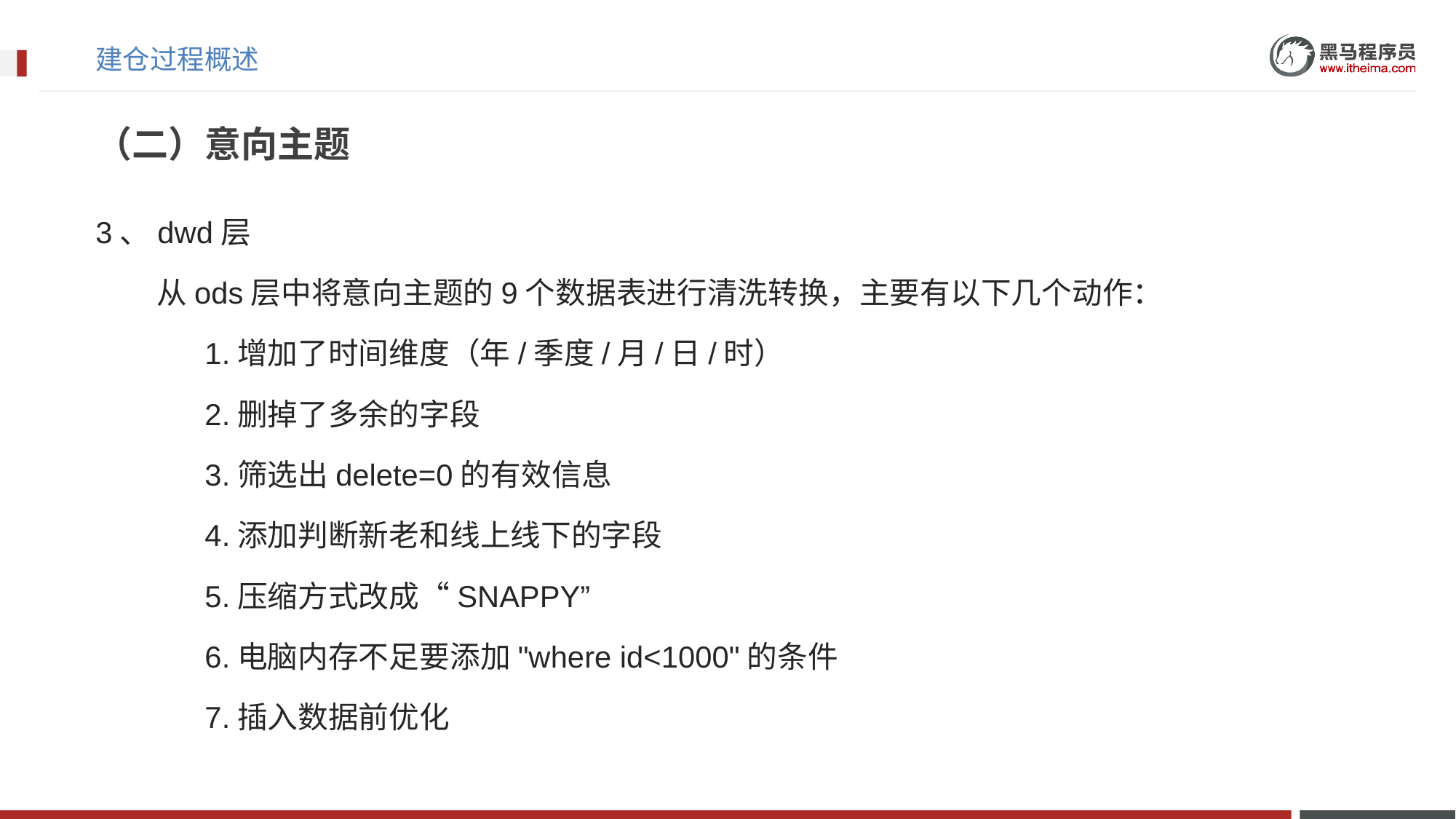

# 建仓过程概述
（二）意向主题
3、dwd层
​        从ods层中将意向主题的9个数据表进行清洗转换，主要有以下几个动作：
​	1.增加了时间维度（年/季度/月/日/时）
​	2.删掉了多余的字段
​	3.筛选出delete=0的有效信息
​	4.添加判断新老和线上线下的字段
​	5.压缩方式改成“SNAPPY”
​	6.电脑内存不足要添加"where id<1000"的条件
​	7.插入数据前优化